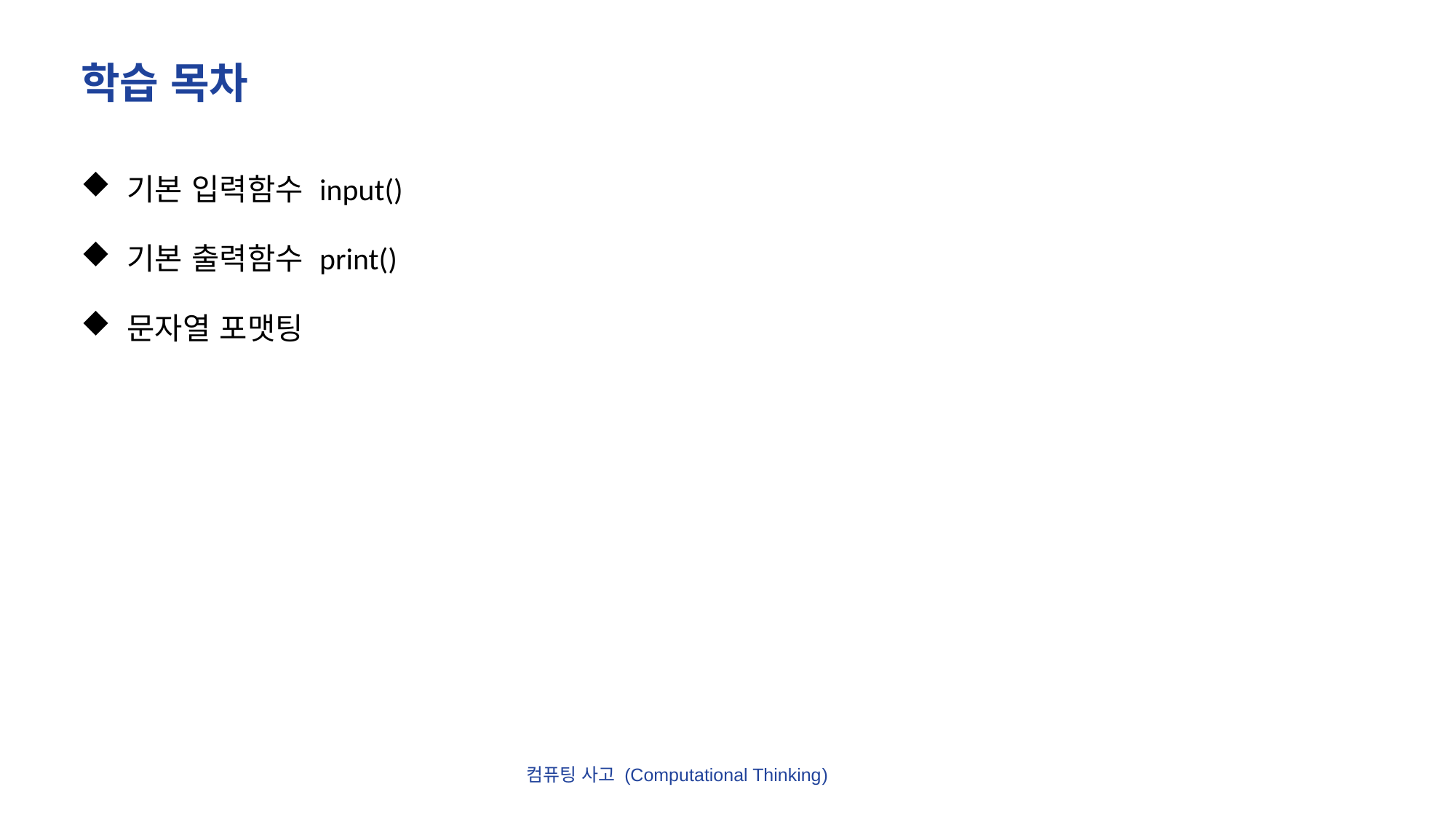

# 학습 목차
 기본 입력함수 input()
 기본 출력함수 print()
 문자열 포맷팅